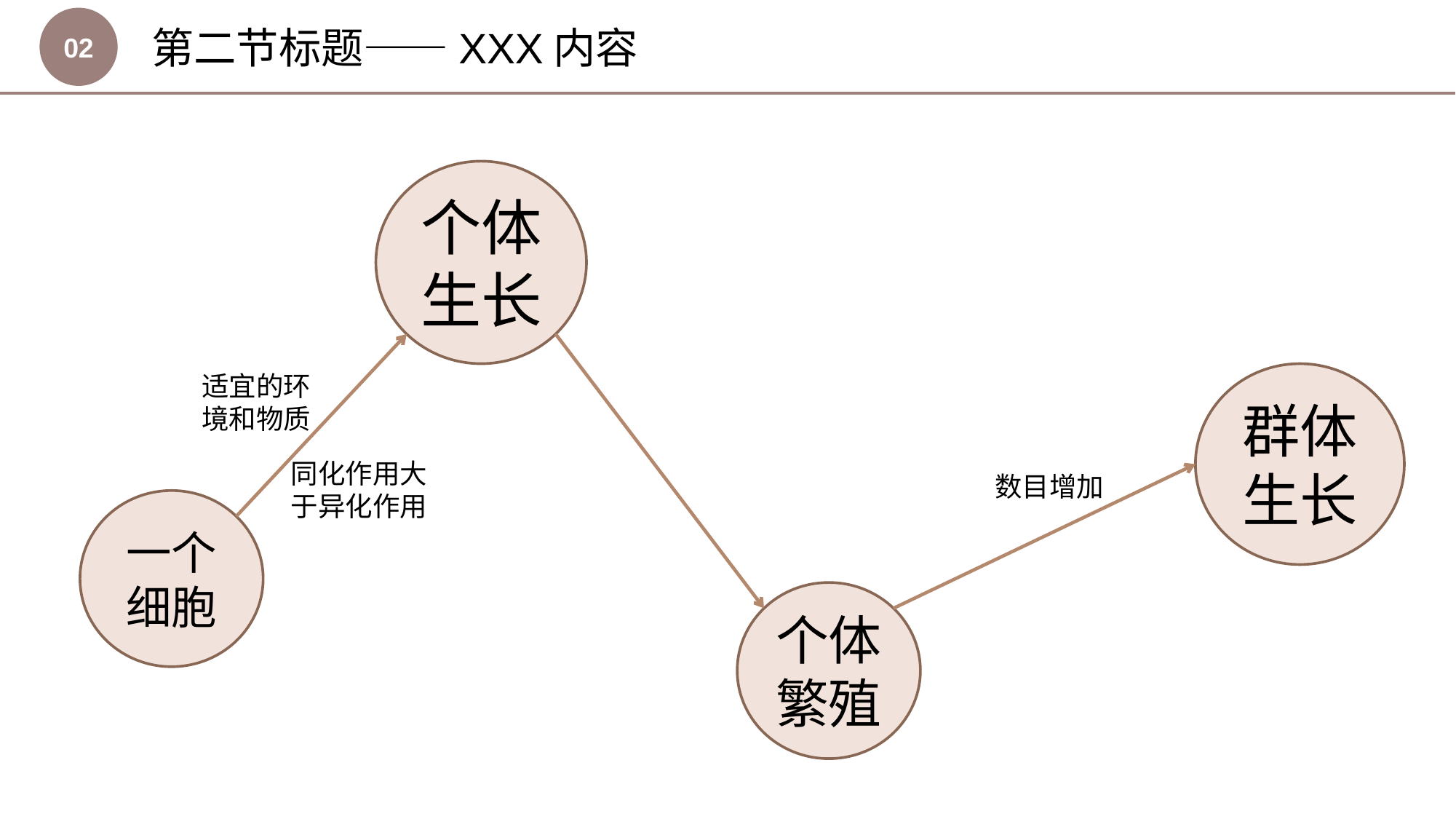

02
第二节标题——XXX内容
个体生长
群体生长
一个细胞
个体繁殖
适宜的环境和物质
同化作用大
于异化作用
数目增加